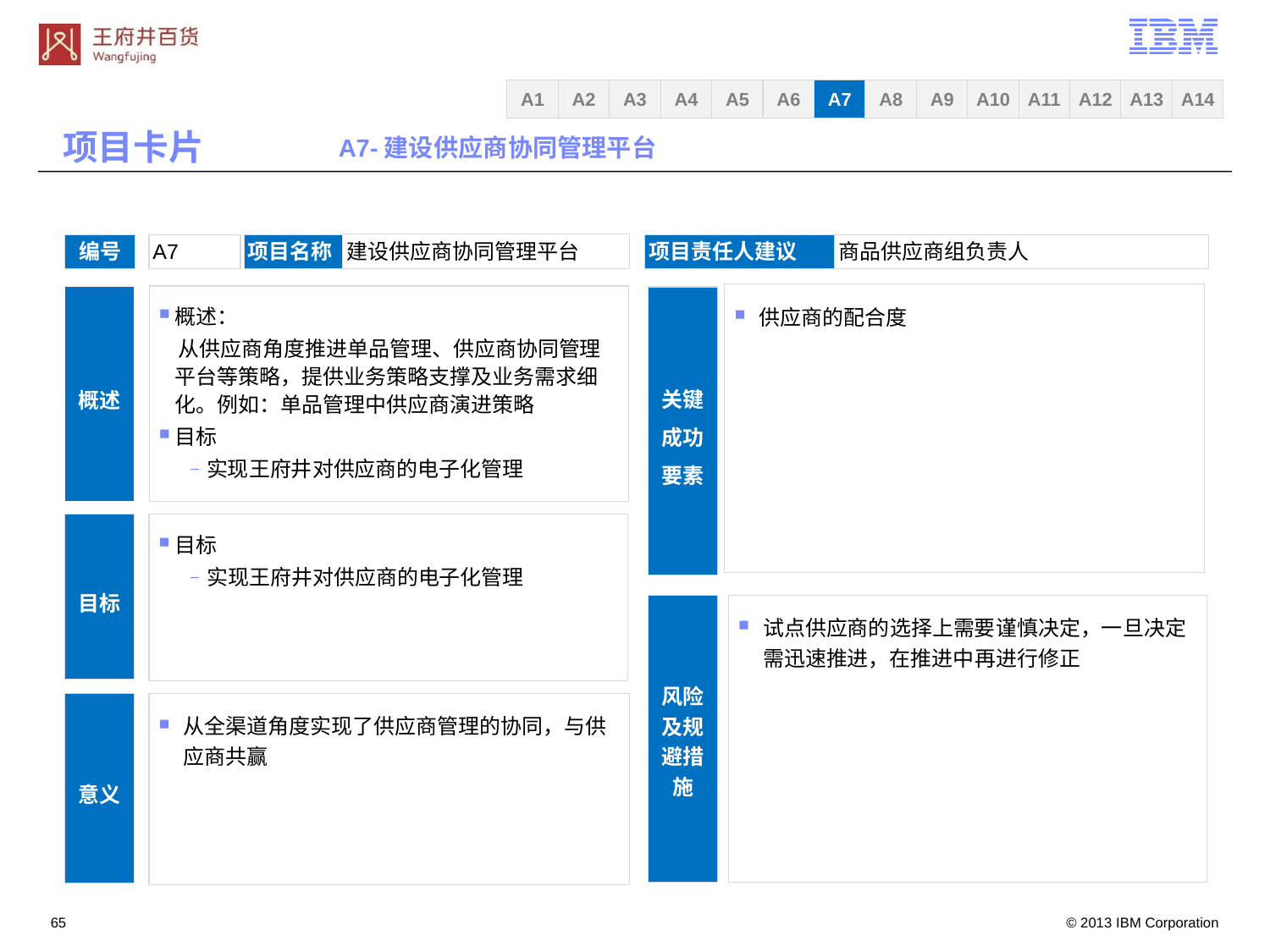

A3
A4
A5
A6
A7
A8
A9
A10
A11
A12
A13
A14
A1
A2
项目卡片
A7-建设供应商协同管理平台
建设供应商协同管理平台
编号
A7
项目名称
项目责任人建议
商品供应商组负责人
供应商的配合度
概述
概述：
   从供应商角度推进单品管理、供应商协同管理平台等策略，提供业务策略支撑及业务需求细化。例如：单品管理中供应商演进策略
目标
实现王府井对供应商的电子化管理
关键成功要素
目标
实现王府井对供应商的电子化管理
目标
风险及规避措施
试点供应商的选择上需要谨慎决定，一旦决定需迅速推进，在推进中再进行修正
从全渠道角度实现了供应商管理的协同，与供应商共赢
意义
65